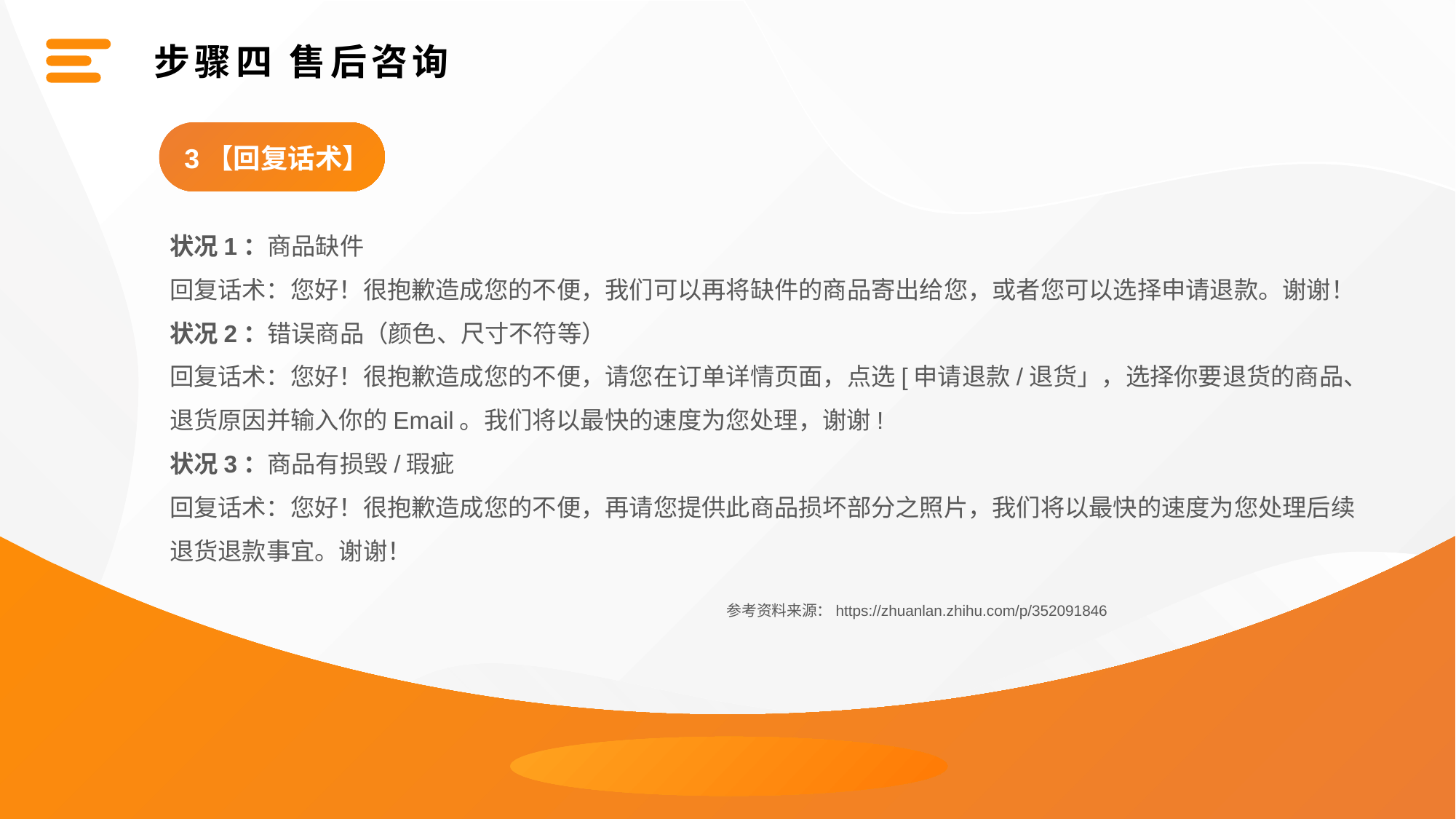

步骤四 售后咨询

3【回复话术】
状况1：商品缺件
回复话术：您好！很抱歉造成您的不便，我们可以再将缺件的商品寄出给您，或者您可以选择申请退款。谢谢！
状况2：错误商品（颜色、尺寸不符等）
回复话术：您好！很抱歉造成您的不便，请您在订单详情页面，点选[申请退款/退货」，选择你要退货的商品、退货原因并输入你的Email。我们将以最快的速度为您处理，谢谢!
状况3：商品有损毁/瑕疵
回复话术：您好！很抱歉造成您的不便，再请您提供此商品损坏部分之照片，我们将以最快的速度为您处理后续退货退款事宜。谢谢！

                                                                                     参考资料来源：https://zhuanlan.zhihu.com/p/352091846